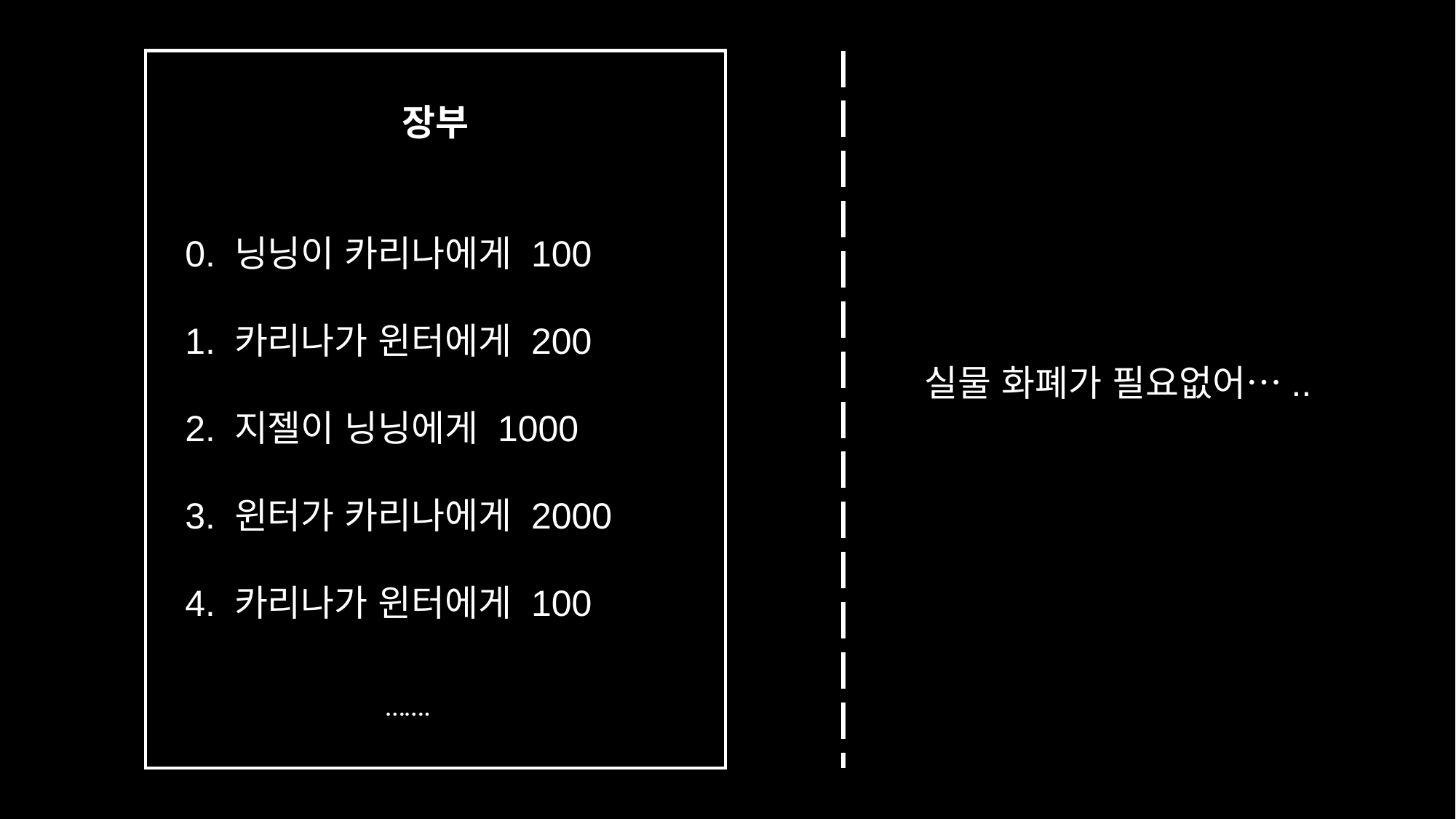

장부
0. 닝닝이 카리나에게 100

1. 카리나가 윈터에게 200

2. 지젤이 닝닝에게 1000

3. 윈터가 카리나에게 2000

4. 카리나가 윈터에게 100

…….
실물 화폐가 필요없어…..